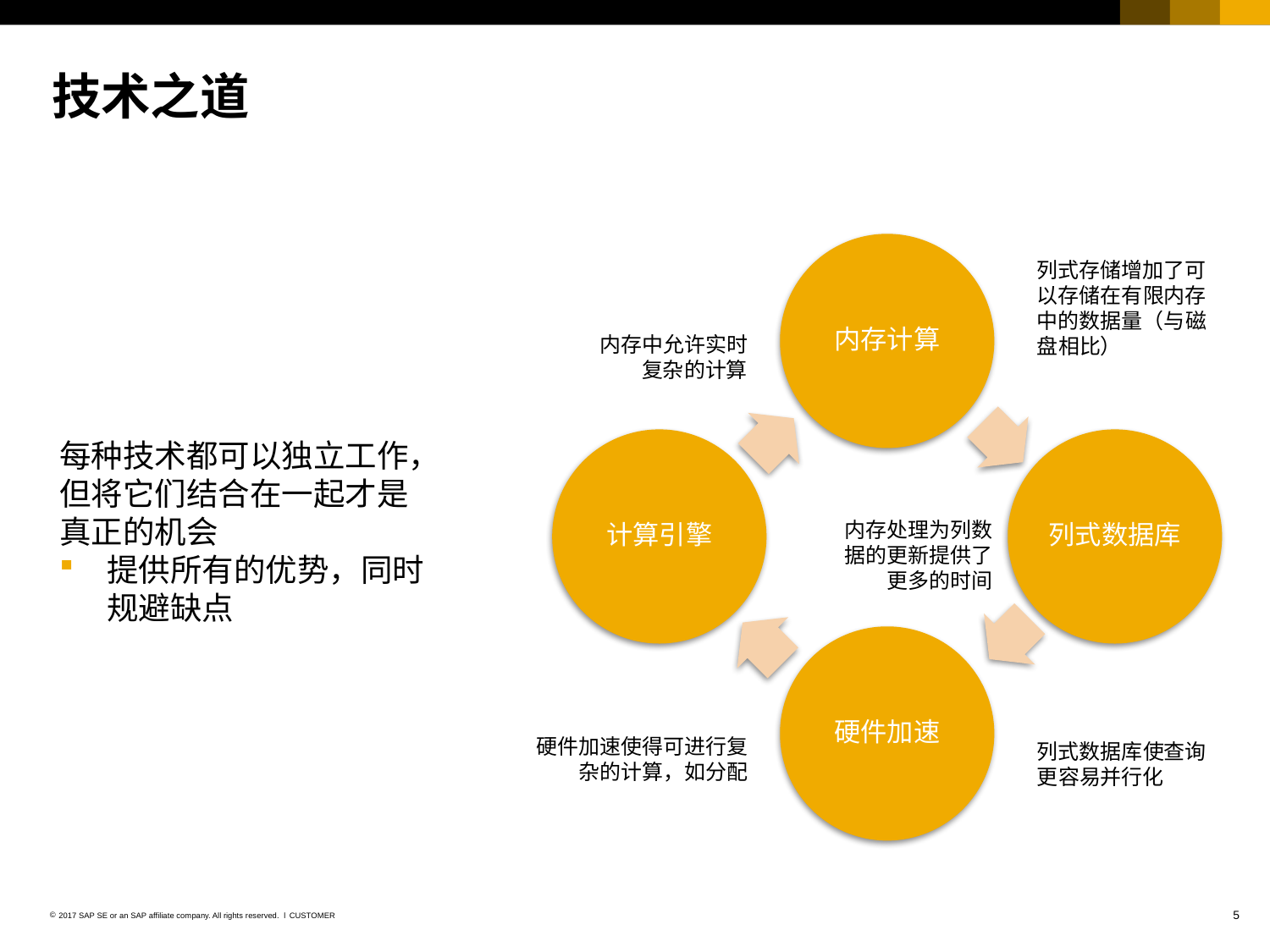

# 技术之道
内存计算
列式存储增加了可以存储在有限内存中的数据量（与磁盘相比）
内存中允许实时复杂的计算

每种技术都可以独立工作，但将它们结合在一起才是真正的机会
提供所有的优势，同时规避缺点
计算引擎
列式数据库
内存处理为列数据的更新提供了更多的时间

硬件加速
硬件加速使得可进行复杂的计算，如分配
列式数据库使查询更容易并行化